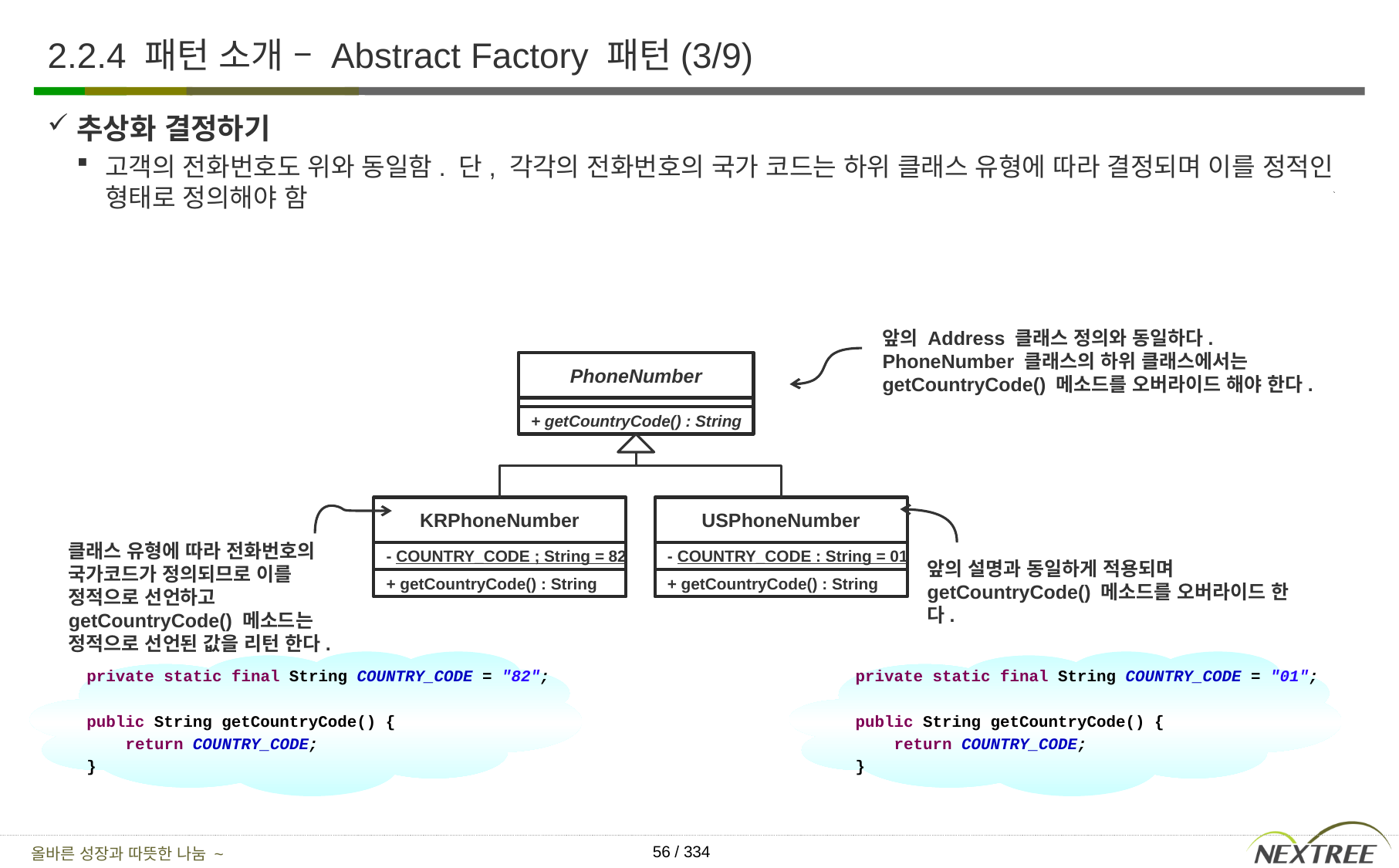

# 2.2.4 패턴 소개 – Abstract Factory 패턴(3/9)
추상화 결정하기
고객의 전화번호도 위와 동일함. 단, 각각의 전화번호의 국가 코드는 하위 클래스 유형에 따라 결정되며 이를 정적인 형태로 정의해야 함
앞의 Address 클래스 정의와 동일하다. PhoneNumber 클래스의 하위 클래스에서는 getCountryCode() 메소드를 오버라이드 해야 한다.

PhoneNumber

+ getCountryCode() : String

KRPhoneNumber
USPhoneNumber

클래스 유형에 따라 전화번호의 국가코드가 정의되므로 이를 정적으로 선언하고 getCountryCode() 메소드는 정적으로 선언된 값을 리턴 한다.

- COUNTRY_CODE ; String = 82
- COUNTRY_CODE : String = 01

앞의 설명과 동일하게 적용되며 getCountryCode() 메소드를 오버라이드 한다.
+ getCountryCode() : String
+ getCountryCode() : String

private static final String COUNTRY_CODE = "82";

public String getCountryCode() {
    return COUNTRY_CODE;
}
private static final String COUNTRY_CODE = "01";

public String getCountryCode() {
    return COUNTRY_CODE;
}